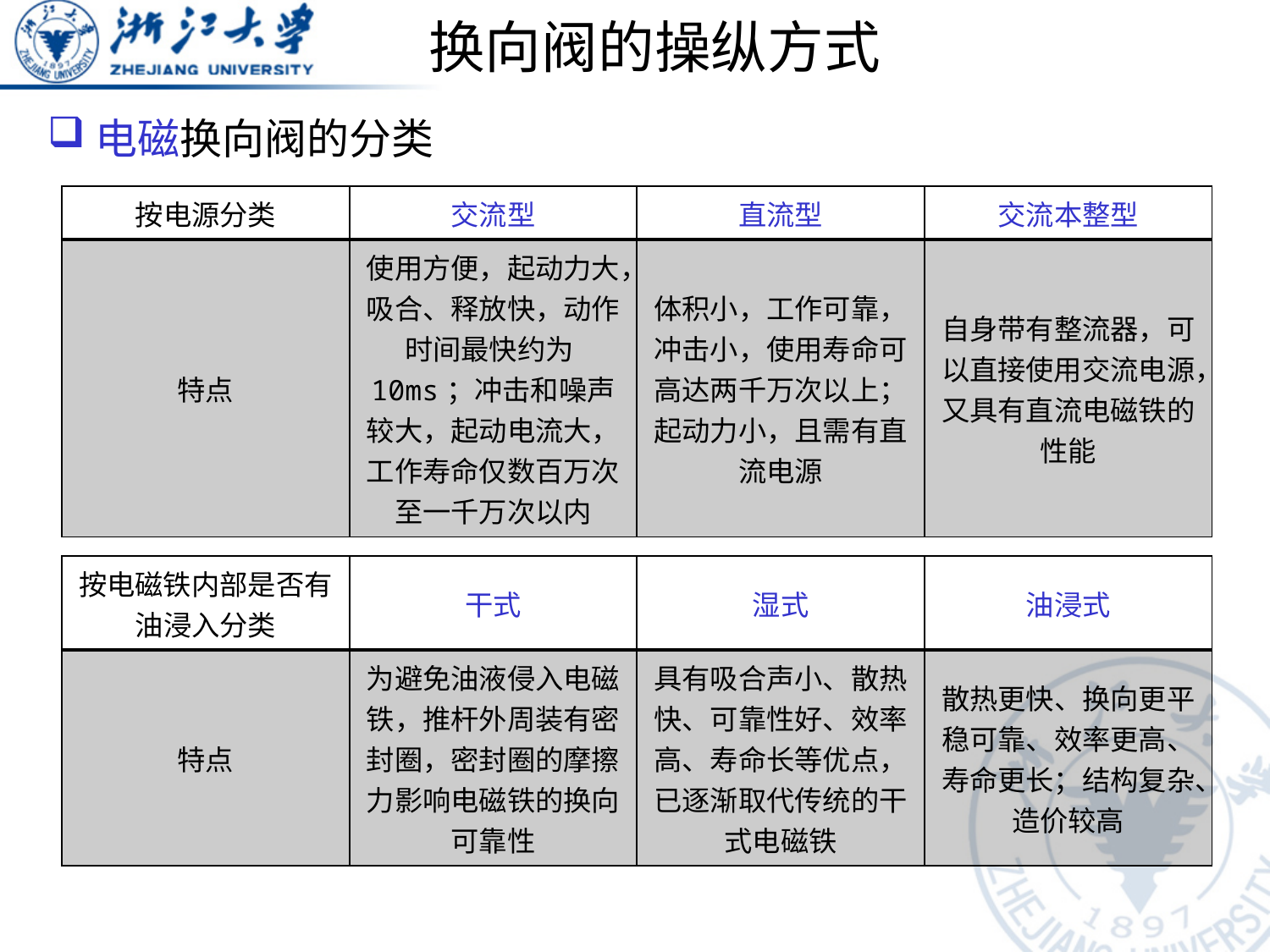

换向阀的操纵方式
电磁换向阀的分类
| 按电源分类 | 交流型 | 直流型 | 交流本整型 |
| --- | --- | --- | --- |
| 特点 | 使用方便，起动力大，吸合、释放快，动作时间最快约为10ms；冲击和噪声较大，起动电流大，工作寿命仅数百万次至一千万次以内 | 体积小，工作可靠，冲击小，使用寿命可高达两千万次以上；起动力小，且需有直流电源 | 自身带有整流器，可以直接使用交流电源，又具有直流电磁铁的性能 |
| 按电磁铁内部是否有油浸入分类 | 干式 | 湿式 | 油浸式 |
| --- | --- | --- | --- |
| 特点 | 为避免油液侵入电磁铁，推杆外周装有密封圈，密封圈的摩擦力影响电磁铁的换向可靠性 | 具有吸合声小、散热快、可靠性好、效率高、寿命长等优点，已逐渐取代传统的干式电磁铁 | 散热更快、换向更平稳可靠、效率更高、寿命更长；结构复杂、造价较高 |